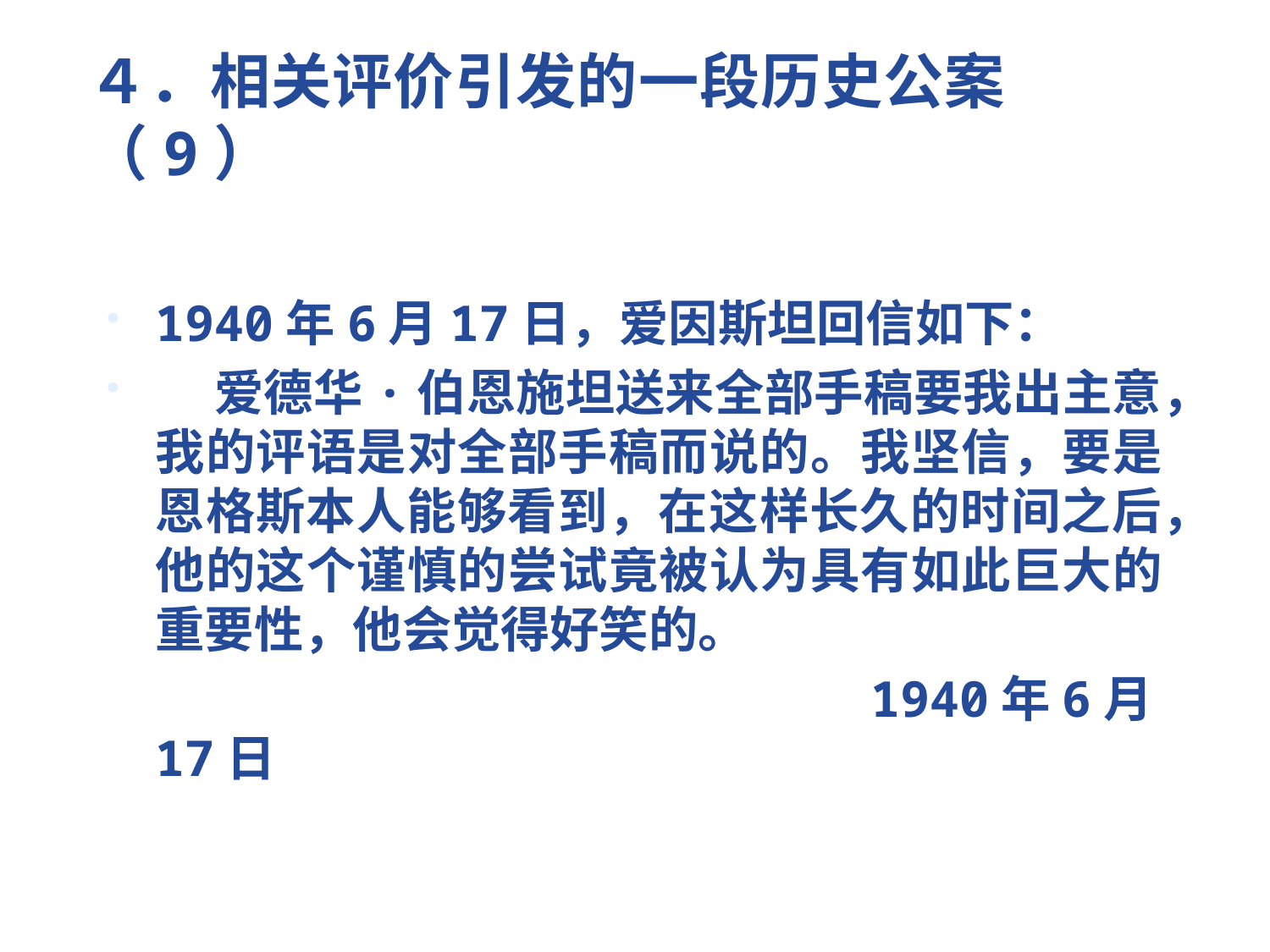

# ４．相关评价引发的一段历史公案（9）
1940年6月17日，爱因斯坦回信如下：
    爱德华·伯恩施坦送来全部手稿要我出主意，我的评语是对全部手稿而说的。我坚信，要是恩格斯本人能够看到，在这样长久的时间之后，他的这个谨慎的尝试竟被认为具有如此巨大的重要性，他会觉得好笑的。
					       1940年6月17日